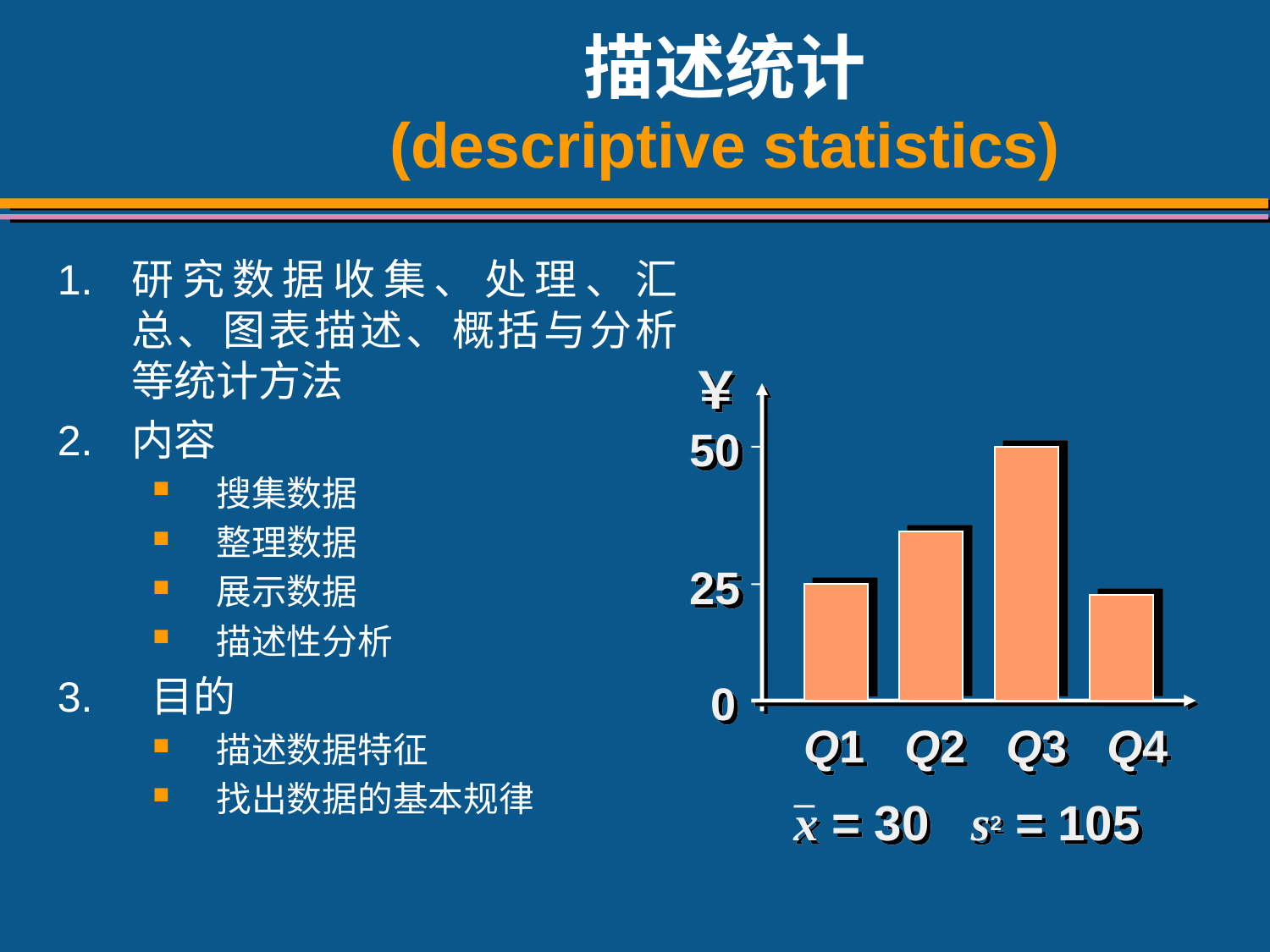

# 描述统计 (descriptive statistics)
研究数据收集、处理、汇总、图表描述、概括与分析等统计方法
内容
搜集数据
整理数据
展示数据
描述性分析
 目的
描述数据特征
找出数据的基本规律
￥

50

25

0

Q1
Q2
Q3
Q4
x = 30   s2 = 105